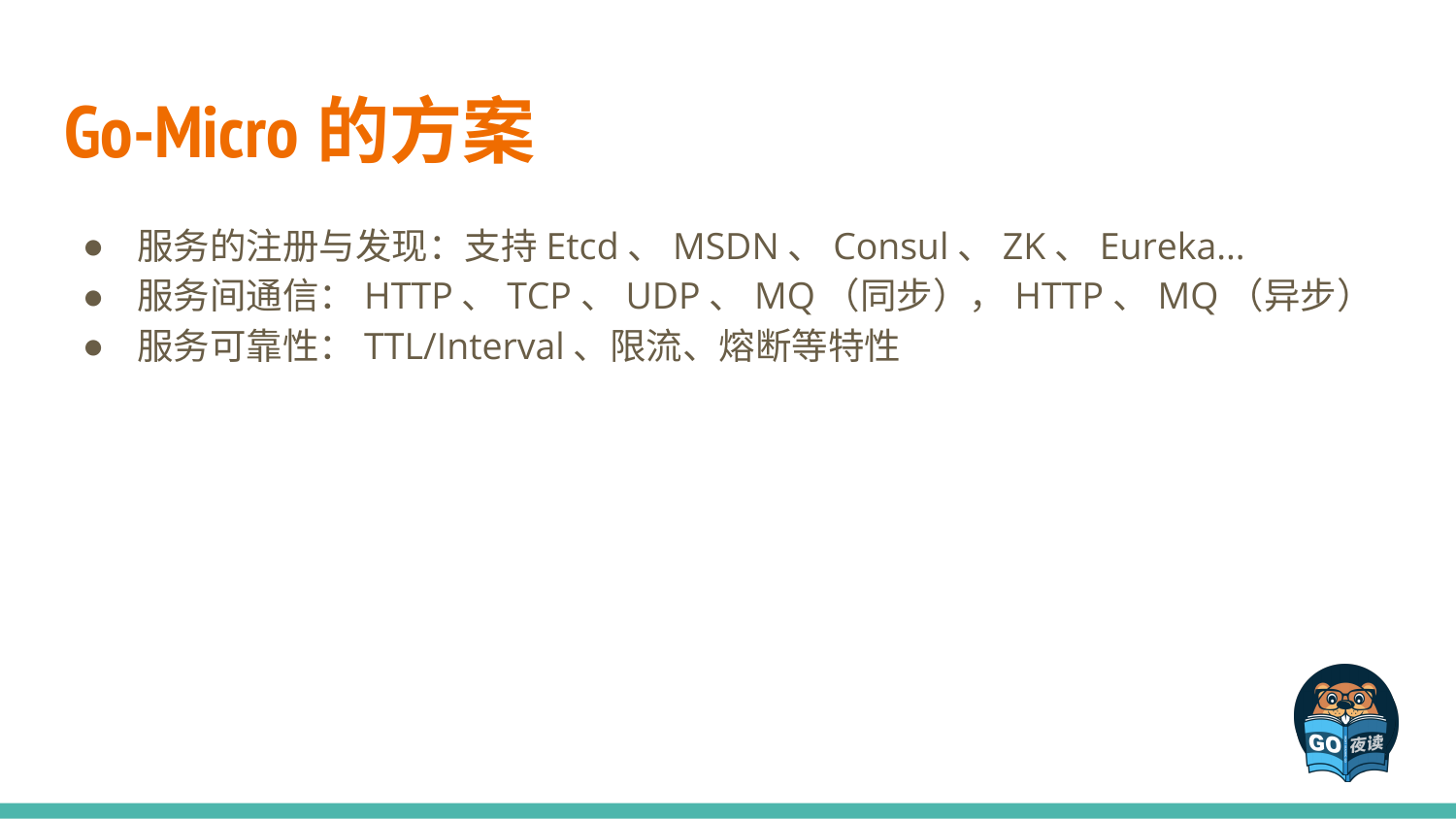

# Go-Micro的方案
服务的注册与发现：支持Etcd、MSDN、Consul、ZK、Eureka...
服务间通信：HTTP、TCP、UDP、MQ（同步），HTTP、MQ（异步）
服务可靠性：TTL/Interval、限流、熔断等特性